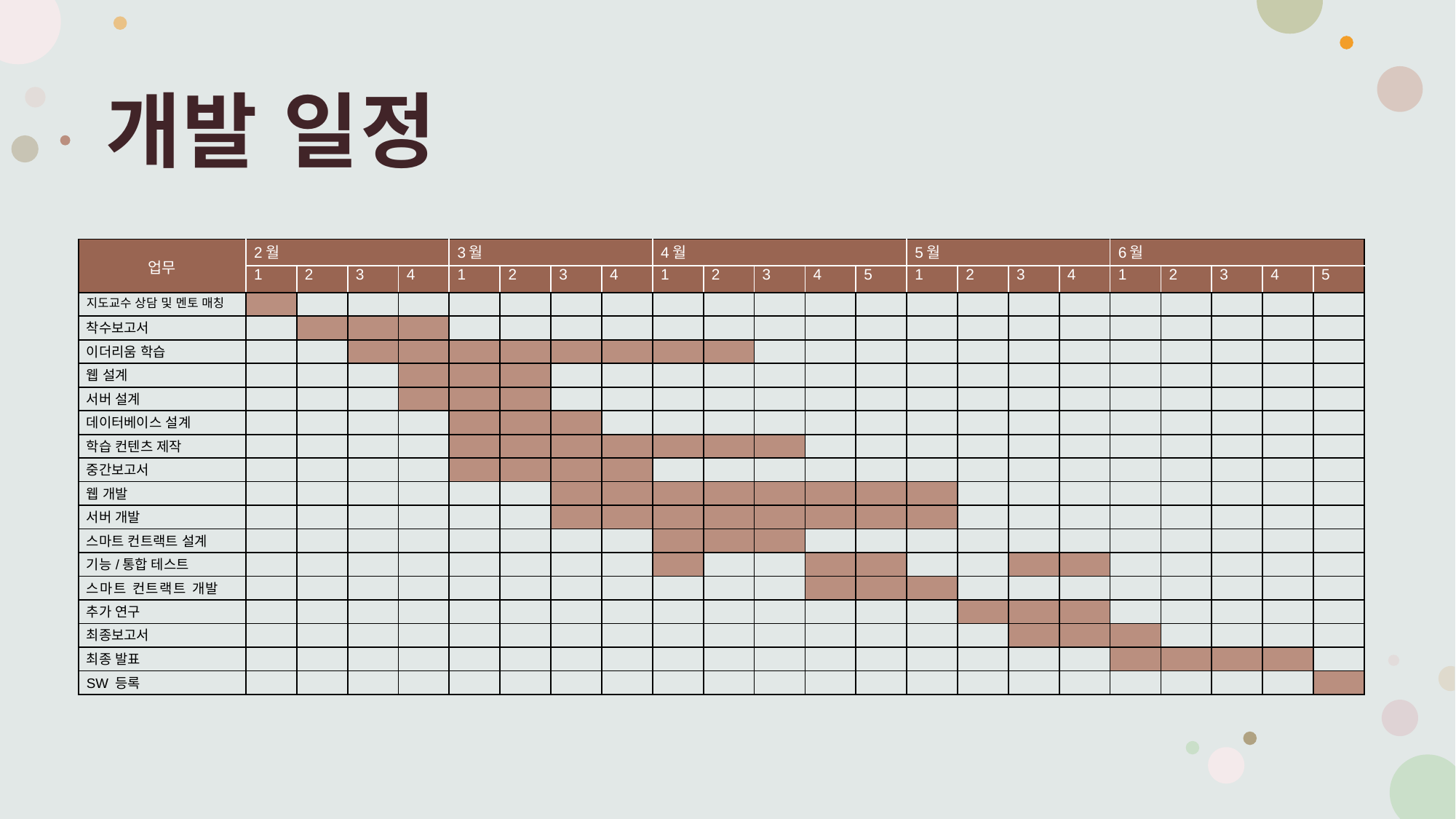

# 개발 일정
| 업무 | 2월 |  |  |  | 3월 |  |  |  | 4월 |  |  |  |  | 5월 |  |  |  | 6월 |  |  |  |  |
| --- | --- | --- | --- | --- | --- | --- | --- | --- | --- | --- | --- | --- | --- | --- | --- | --- | --- | --- | --- | --- | --- | --- |
|  | 1 | 2 | 3 | 4 | 1 | 2 | 3 | 4 | 1 | 2 | 3 | 4 | 5 | 1 | 2 | 3 | 4 | 1 | 2 | 3 | 4 | 5 |
| 지도교수 상담 및 멘토 매칭 |  |  |  |  |  |  |  |  |  |  |  |  |  |  |  |  |  |  |  |  |  |  |
| 착수보고서 |  |  |  |  |  |  |  |  |  |  |  |  |  |  |  |  |  |  |  |  |  |  |
| 이더리움 학습 |  |  |  |  |  |  |  |  |  |  |  |  |  |  |  |  |  |  |  |  |  |  |
| 웹 설계 |  |  |  |  |  |  |  |  |  |  |  |  |  |  |  |  |  |  |  |  |  |  |
| 서버 설계 |  |  |  |  |  |  |  |  |  |  |  |  |  |  |  |  |  |  |  |  |  |  |
| 데이터베이스 설계 |  |  |  |  |  |  |  |  |  |  |  |  |  |  |  |  |  |  |  |  |  |  |
| 학습 컨텐츠 제작 |  |  |  |  |  |  |  |  |  |  |  |  |  |  |  |  |  |  |  |  |  |  |
| 중간보고서 |  |  |  |  |  |  |  |  |  |  |  |  |  |  |  |  |  |  |  |  |  |  |
| 웹 개발 |  |  |  |  |  |  |  |  |  |  |  |  |  |  |  |  |  |  |  |  |  |  |
| 서버 개발 |  |  |  |  |  |  |  |  |  |  |  |  |  |  |  |  |  |  |  |  |  |  |
| 스마트 컨트랙트 설계 |  |  |  |  |  |  |  |  |  |  |  |  |  |  |  |  |  |  |  |  |  |  |
| 기능/통합 테스트 |  |  |  |  |  |  |  |  |  |  |  |  |  |  |  |  |  |  |  |  |  |  |
| 스마트 컨트랙트 개발 |  |  |  |  |  |  |  |  |  |  |  |  |  |  |  |  |  |  |  |  |  |  |
| 추가 연구 |  |  |  |  |  |  |  |  |  |  |  |  |  |  |  |  |  |  |  |  |  |  |
| 최종보고서 |  |  |  |  |  |  |  |  |  |  |  |  |  |  |  |  |  |  |  |  |  |  |
| 최종 발표 |  |  |  |  |  |  |  |  |  |  |  |  |  |  |  |  |  |  |  |  |  |  |
| SW 등록 |  |  |  |  |  |  |  |  |  |  |  |  |  |  |  |  |  |  |  |  |  |  |